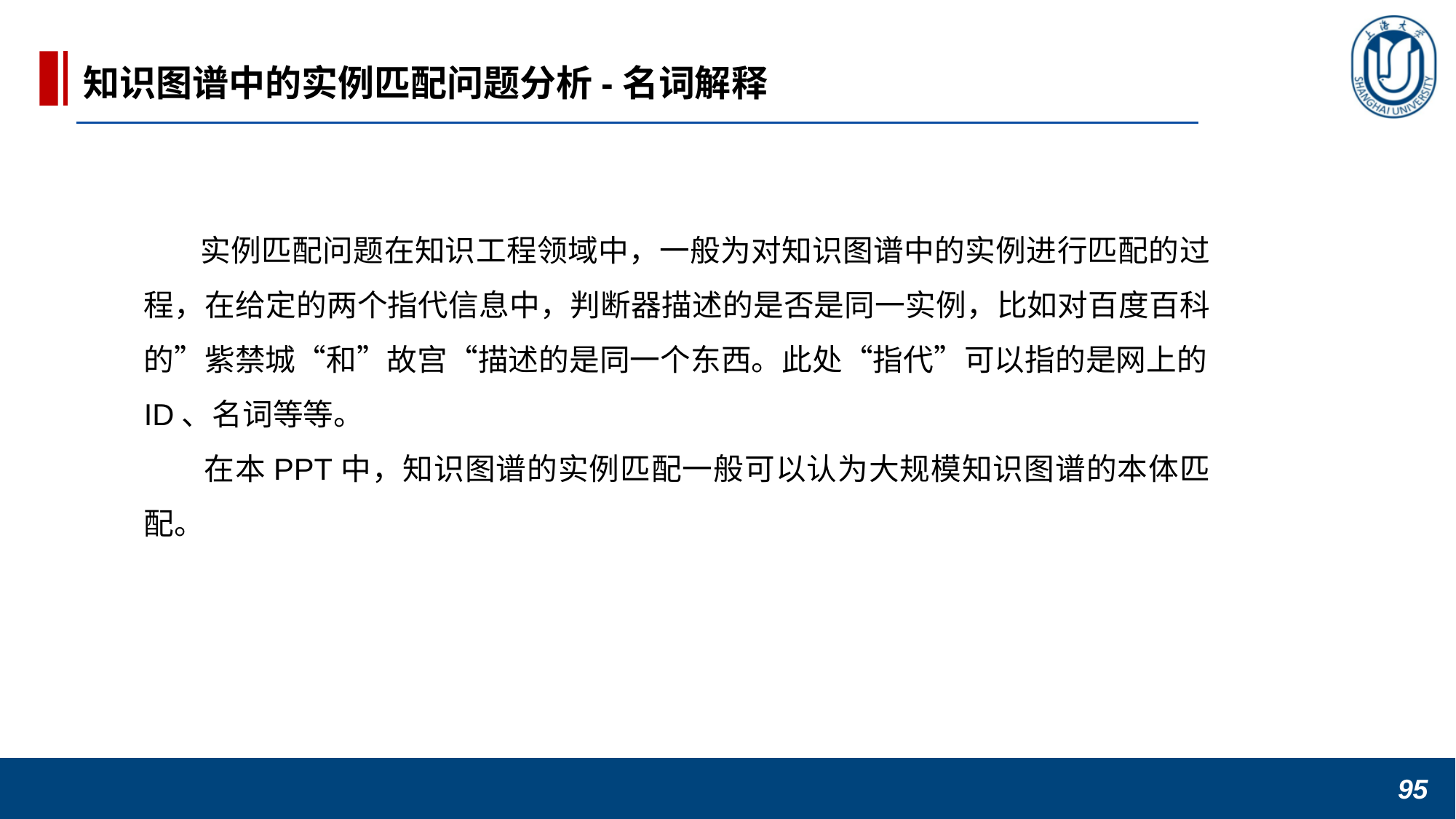

知识图谱中的实例匹配问题分析-名词解释
       实例匹配问题在知识工程领域中，一般为对知识图谱中的实例进行匹配的过程，在给定的两个指代信息中，判断器描述的是否是同一实例，比如对百度百科的”紫禁城“和”故宫“描述的是同一个东西。此处“指代”可以指的是网上的ID、名词等等。
       在本PPT中，知识图谱的实例匹配一般可以认为大规模知识图谱的本体匹配。
95